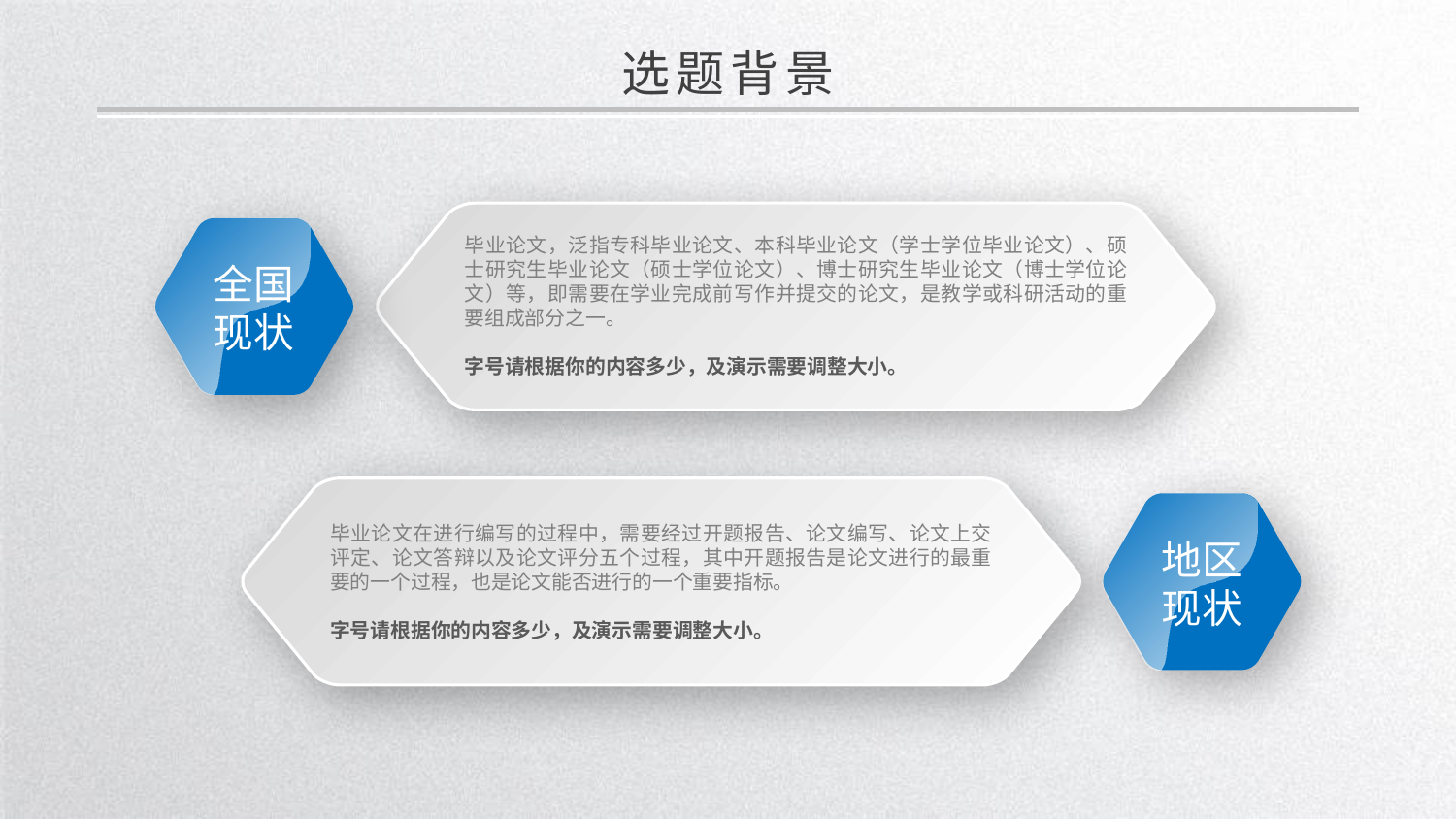

选题背景

全国
现状
毕业论文，泛指专科毕业论文、本科毕业论文（学士学位毕业论文）、硕士研究生毕业论文（硕士学位论文）、博士研究生毕业论文（博士学位论文）等，即需要在学业完成前写作并提交的论文，是教学或科研活动的重要组成部分之一。

字号请根据你的内容多少，及演示需要调整大小。

地区
现状
毕业论文在进行编写的过程中，需要经过开题报告、论文编写、论文上交评定、论文答辩以及论文评分五个过程，其中开题报告是论文进行的最重要的一个过程，也是论文能否进行的一个重要指标。

字号请根据你的内容多少，及演示需要调整大小。